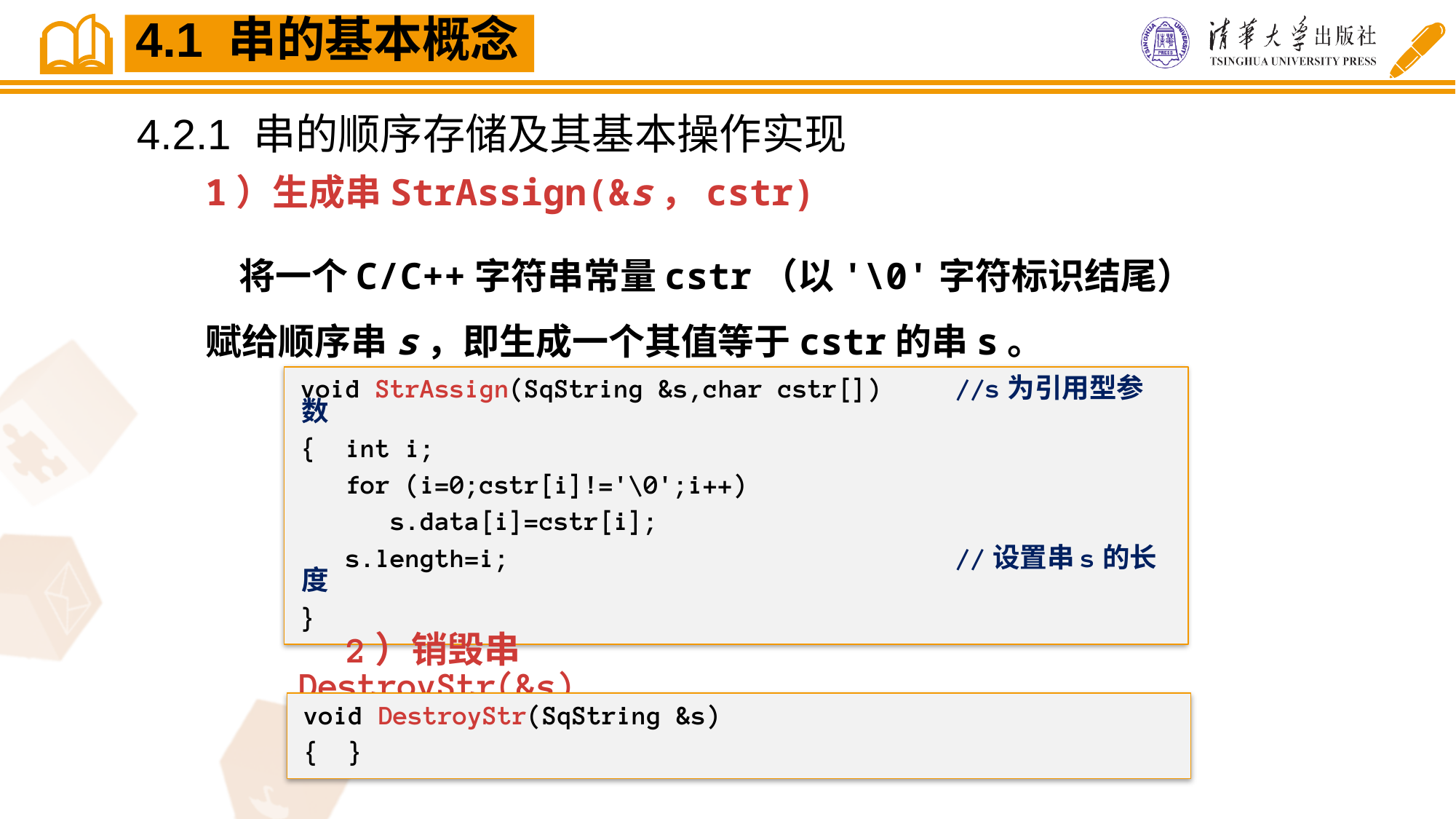

4.1 串的基本概念
4.2.1 串的顺序存储及其基本操作实现
1）生成串StrAssign(&s，cstr)
   将一个C/C++字符串常量cstr（以'\0'字符标识结尾）赋给顺序串s，即生成一个其值等于cstr的串s。
void StrAssign(SqString &s,char cstr[])	//s为引用型参数
{  int i;
   for (i=0;cstr[i]!='\0';i++)
      s.data[i]=cstr[i];
   s.length=i;				     	//设置串s的长度
}
2）销毁串DestroyStr(&s)
void DestroyStr(SqString &s)
{  }